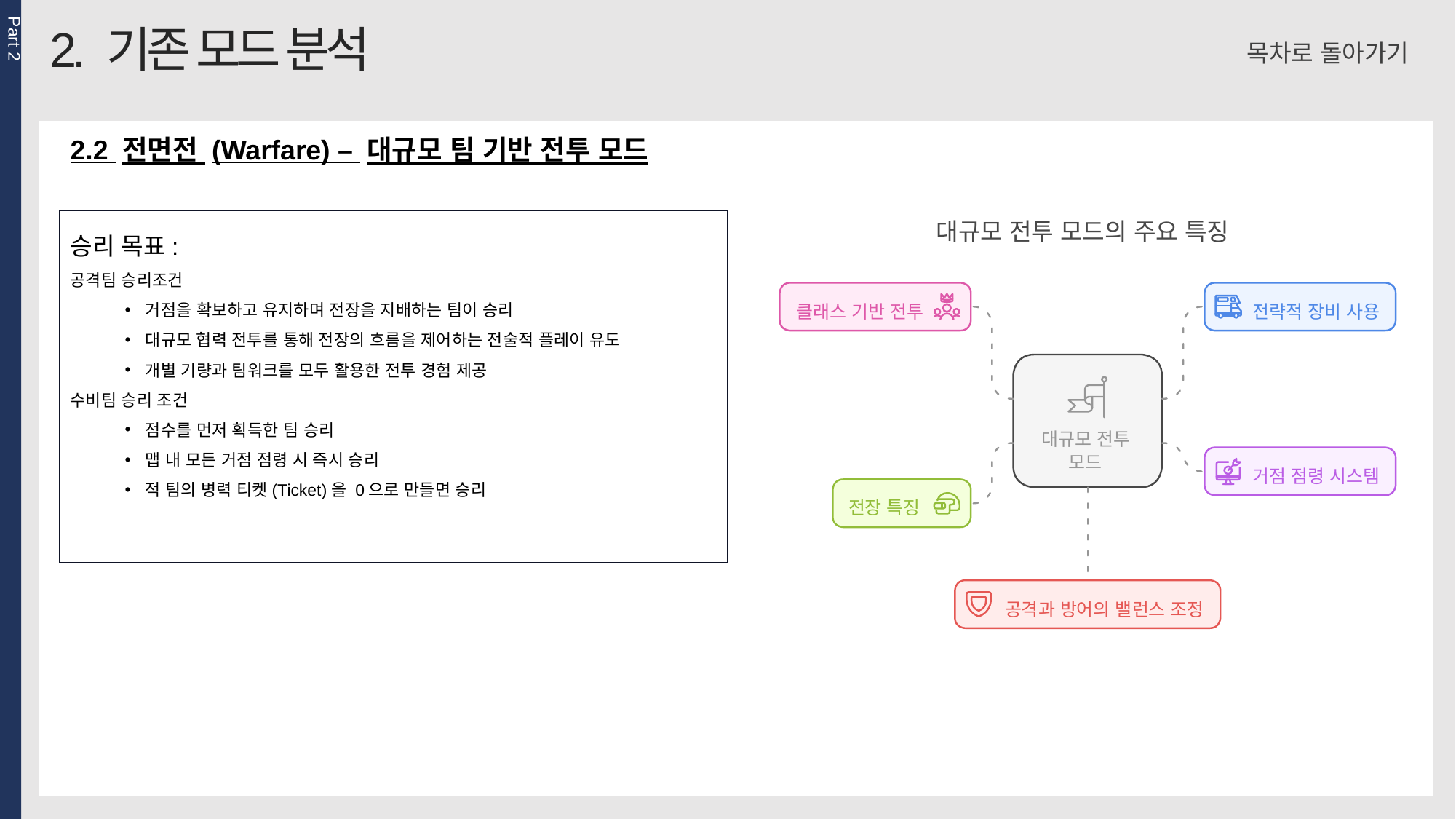

Part 2
2. 기존 모드 분석
목차로 돌아가기
2.2 전면전 (Warfare) – 대규모 팀 기반 전투 모드
승리 목표:
공격팀 승리조건
거점을 확보하고 유지하며 전장을 지배하는 팀이 승리
대규모 협력 전투를 통해 전장의 흐름을 제어하는 전술적 플레이 유도
개별 기량과 팀워크를 모두 활용한 전투 경험 제공
수비팀 승리 조건
점수를 먼저 획득한 팀 승리
맵 내 모든 거점 점령 시 즉시 승리
적 팀의 병력 티켓(Ticket)을 0으로 만들면 승리

대규모 전투 모드의 주요 특징

클래스 기반 전투
전략적 장비 사용

대규모 전투

모드

거점 점령 시스템

전장 특징

공격과 방어의 밸런스 조정